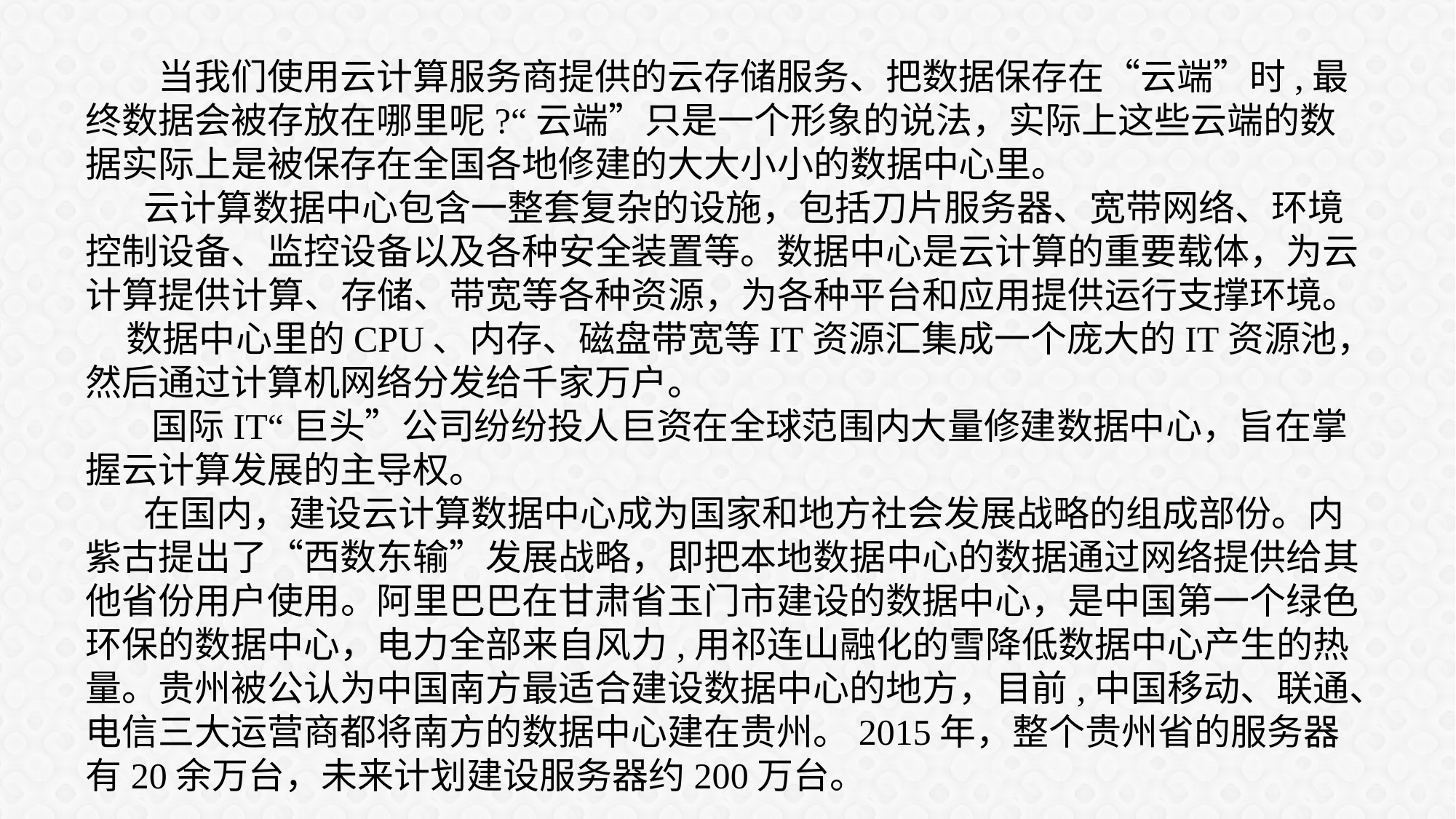

109
         当我们使用云计算服务商提供的云存储服务、把数据保存在“云端”时,最终数据会被存放在哪里呢?“云端”只是一个形象的说法，实际上这些云端的数据实际上是被保存在全国各地修建的大大小小的数据中心里。
      云计算数据中心包含一整套复杂的设施，包括刀片服务器、宽带网络、环境控制设备、监控设备以及各种安全装置等。数据中心是云计算的重要载体，为云计算提供计算、存储、带宽等各种资源，为各种平台和应用提供运行支撑环境。       数据中心里的CPU、内存、磁盘带宽等IT资源汇集成一个庞大的IT资源池，然后通过计算机网络分发给千家万户。
       国际IT“巨头”公司纷纷投人巨资在全球范围内大量修建数据中心，旨在掌握云计算发展的主导权。
      在国内，建设云计算数据中心成为国家和地方社会发展战略的组成部份。内紫古提出了“西数东输”发展战略，即把本地数据中心的数据通过网络提供给其他省份用户使用。阿里巴巴在甘肃省玉门市建设的数据中心，是中国第一个绿色环保的数据中心，电力全部来自风力,用祁连山融化的雪降低数据中心产生的热量。贵州被公认为中国南方最适合建设数据中心的地方，目前,中国移动、联通、电信三大运营商都将南方的数据中心建在贵州。2015年，整个贵州省的服务器有20余万台，未来计划建设服务器约200万台。